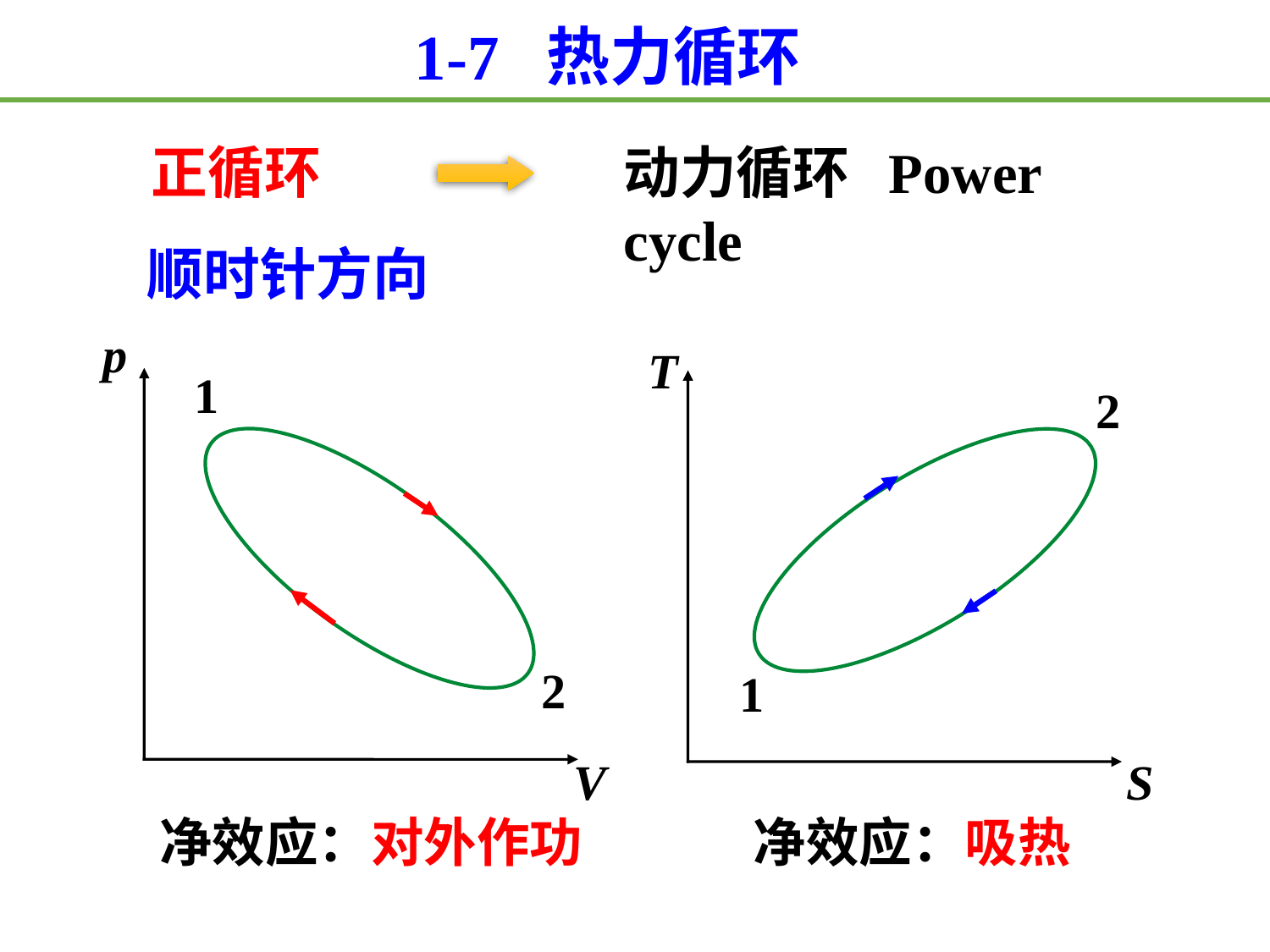

1-7  热力循环
动力循环  Power cycle
正循环

顺时针方向
p
T
1

2

2
1
V
S

净效应：对外作功
净效应：吸热